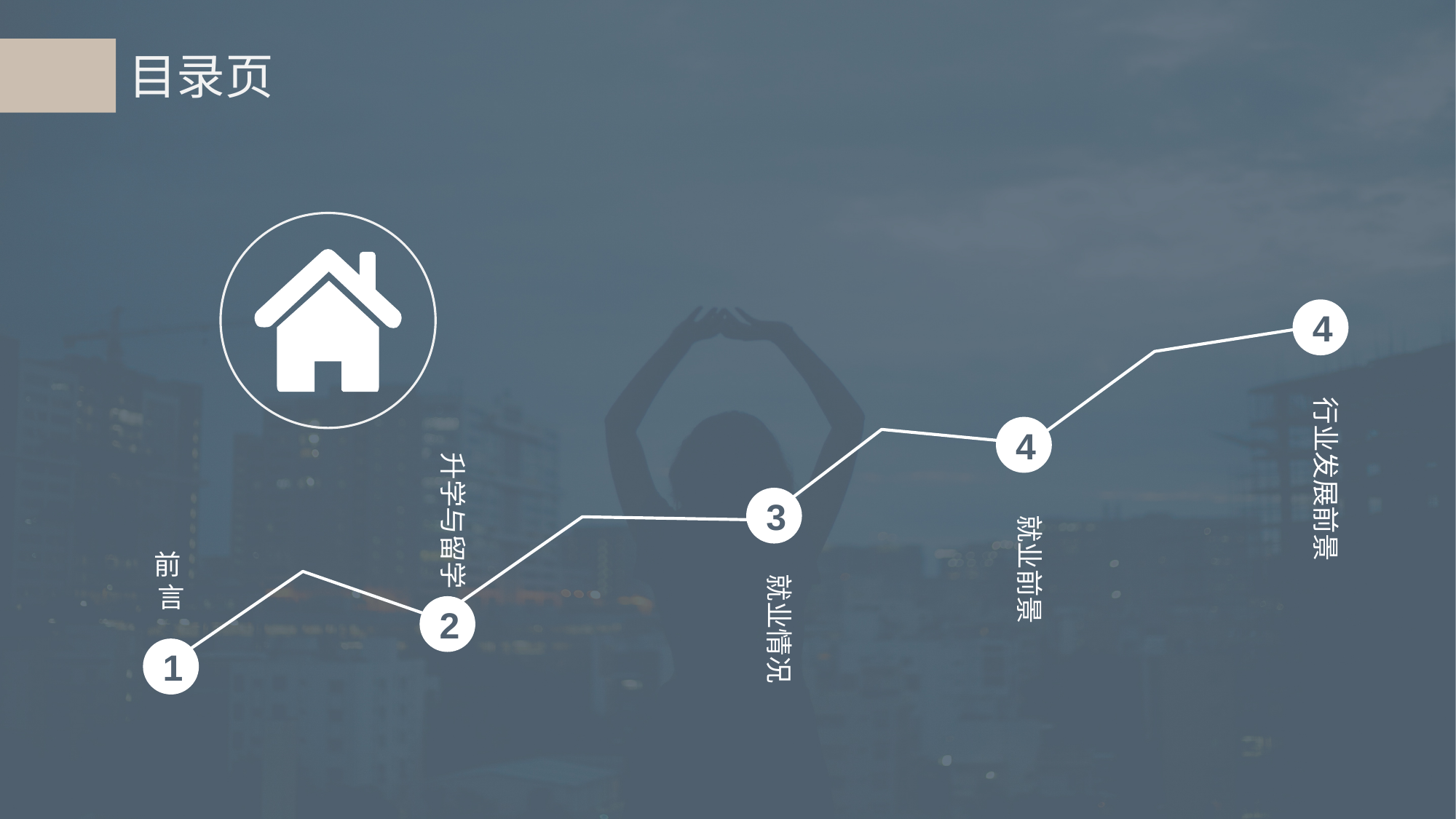

目录页

4

行业发展前景
4
升学与留学
3
就业前景
前
言
就业情况
2
1